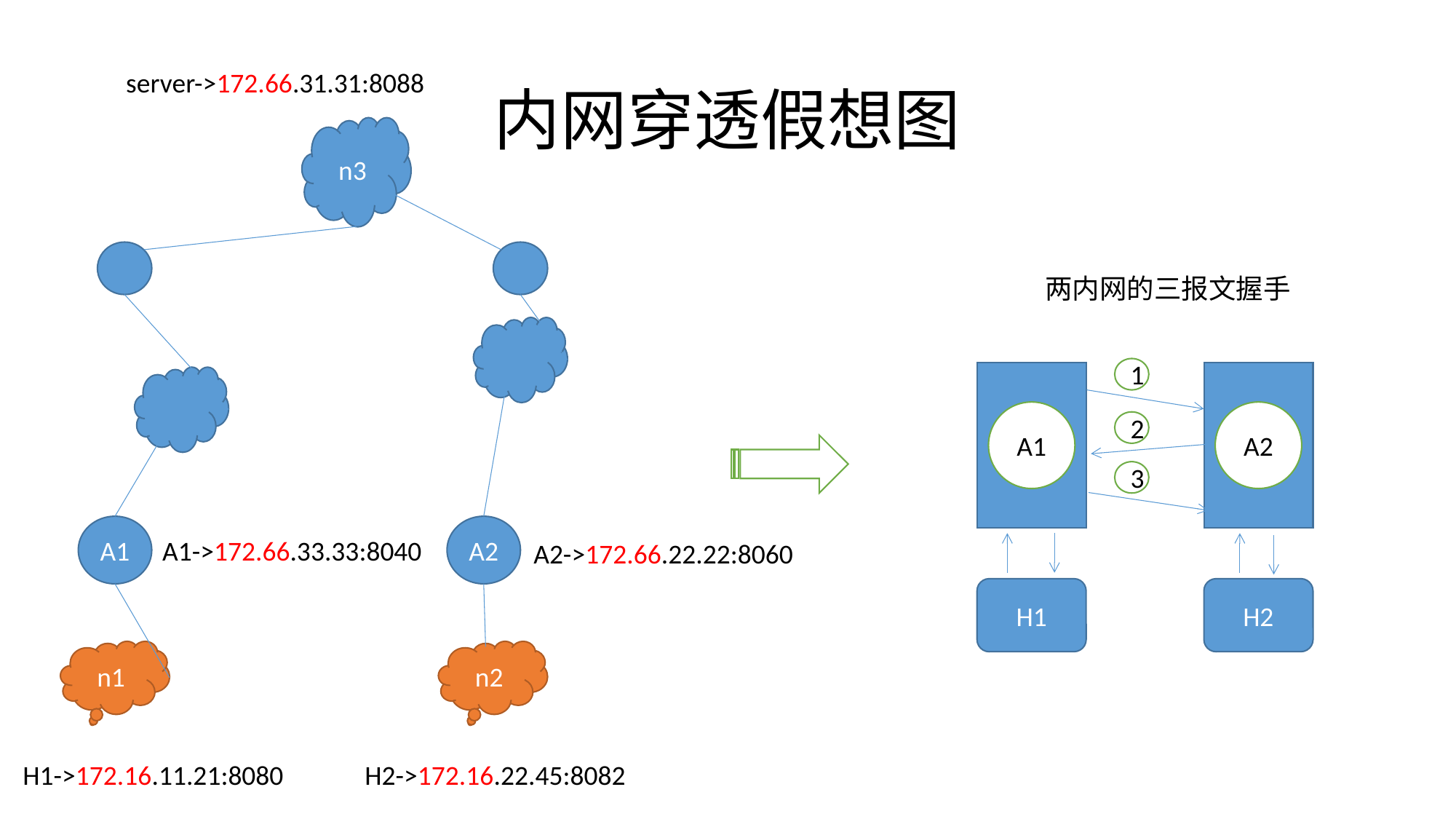

# 内网穿透假想图
server->172.66.31.31:8088
n3

两内网的三报文握手

1

A1
A2
2

3
A1
A2
A1->172.66.33.33:8040
A2->172.66.22.22:8060
H1
H2
n1
n2
H1->172.16.11.21:8080
H2->172.16.22.45:8082